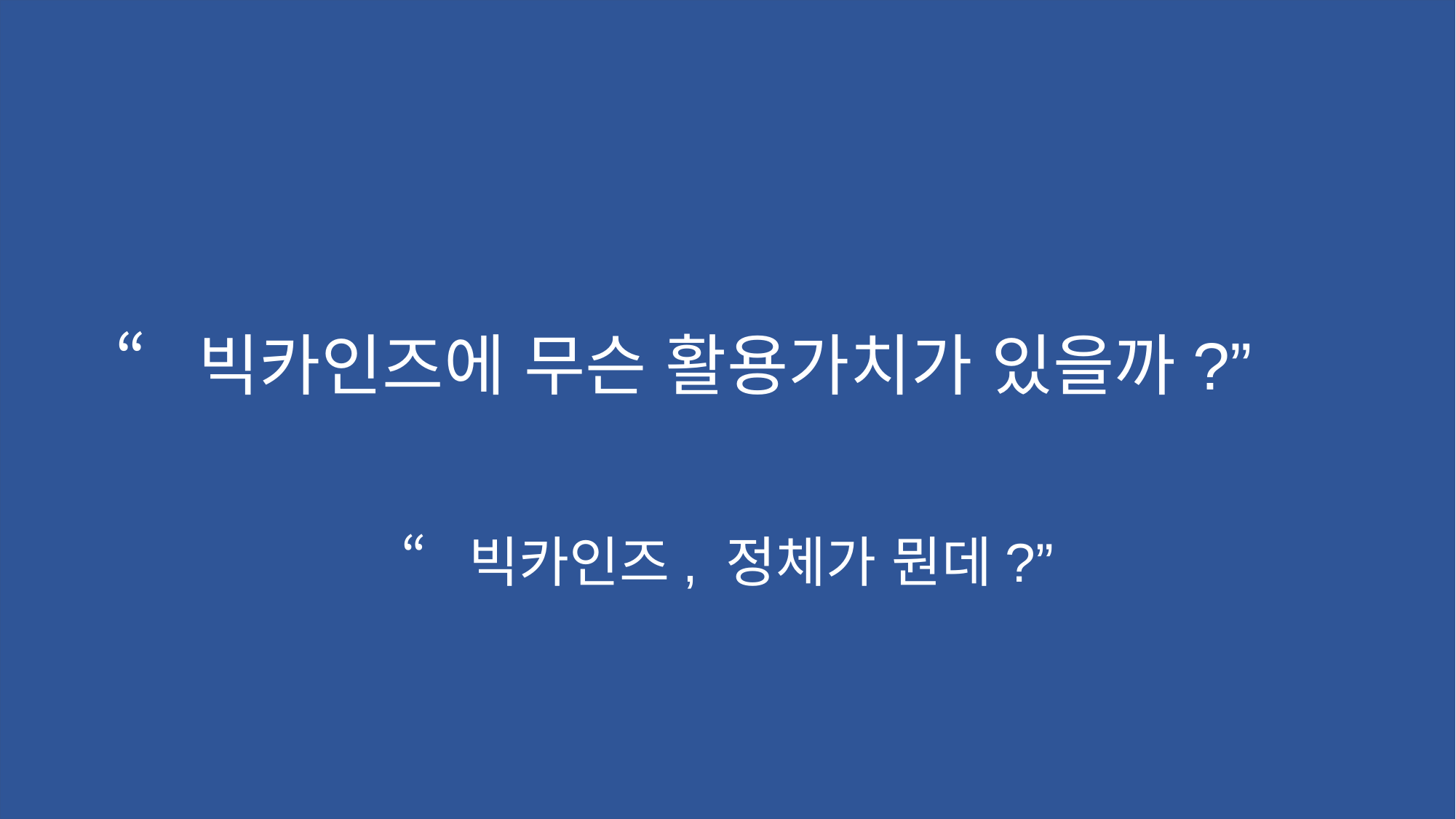

“빅카인즈에 무슨 활용가치가 있을까?”
“빅카인즈, 정체가 뭔데?”